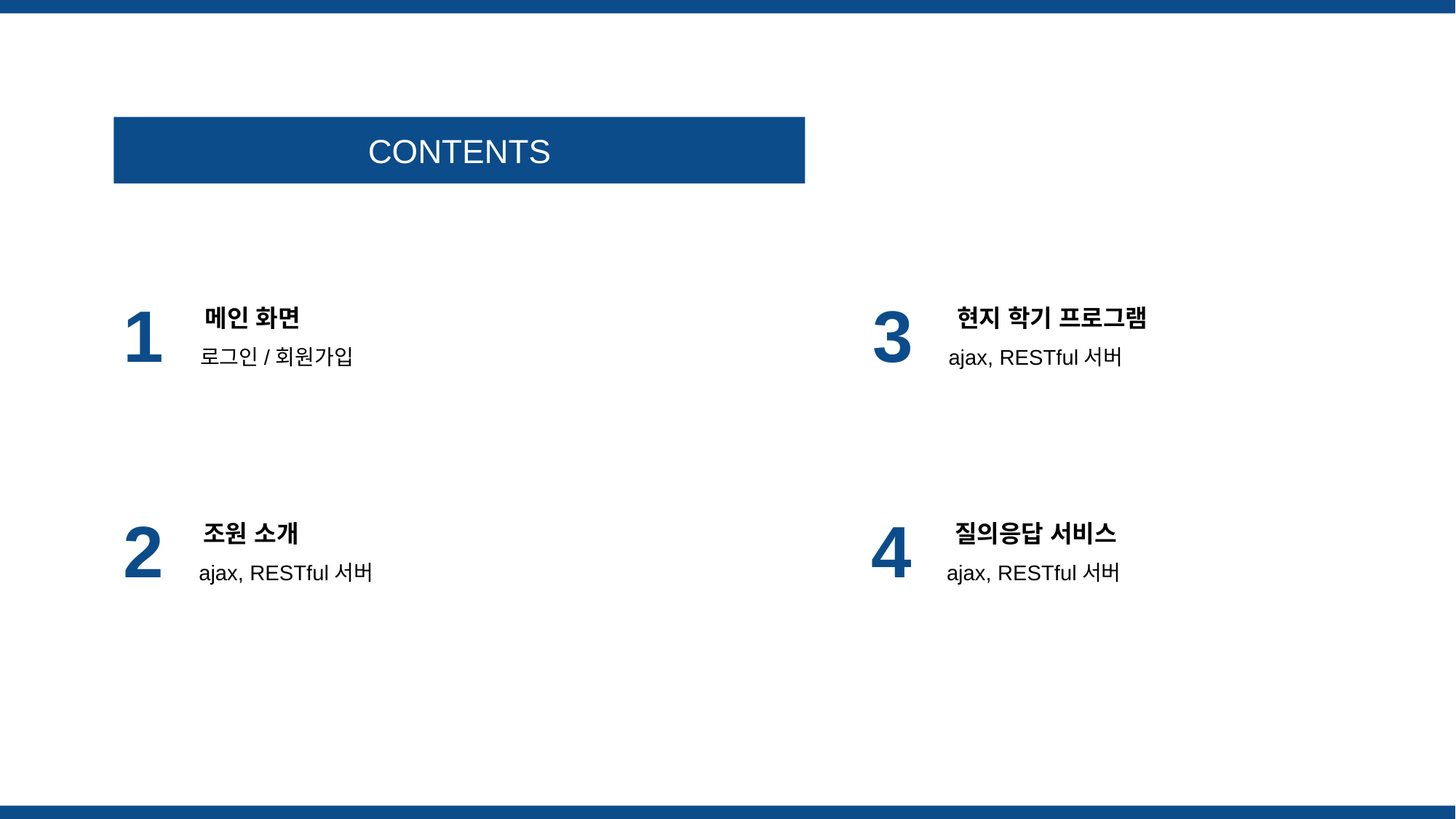

CONTENTS
3
현지 학기 프로그램
ajax, RESTful서버
1
메인 화면
로그인/회원가입
2
조원 소개
ajax, RESTful서버
4
질의응답 서비스
ajax, RESTful서버